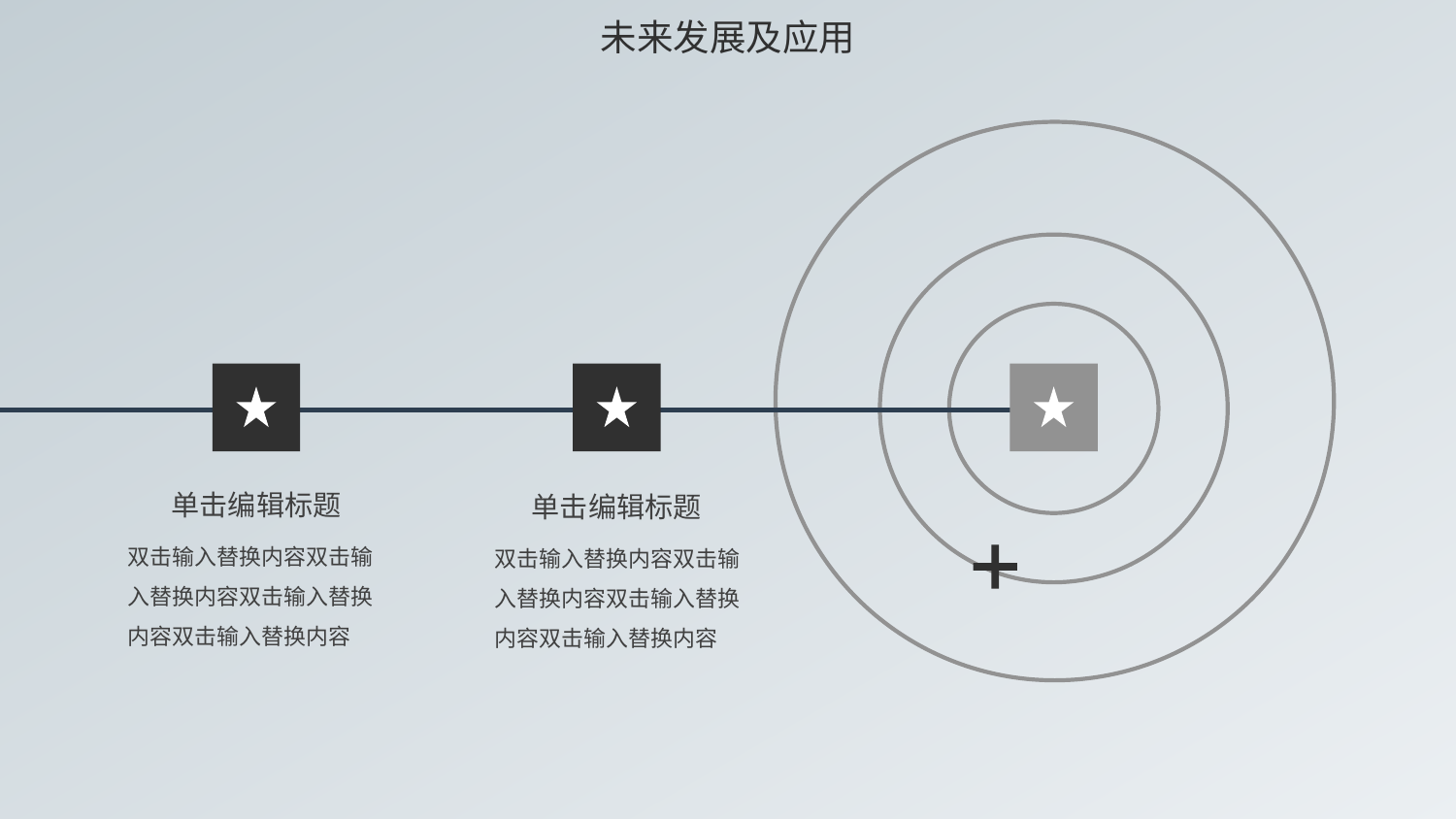

未来发展及应用

单击编辑标题
双击输入替换内容双击输入替换内容双击输入替换内容双击输入替换内容
单击编辑标题
双击输入替换内容双击输入替换内容双击输入替换内容双击输入替换内容